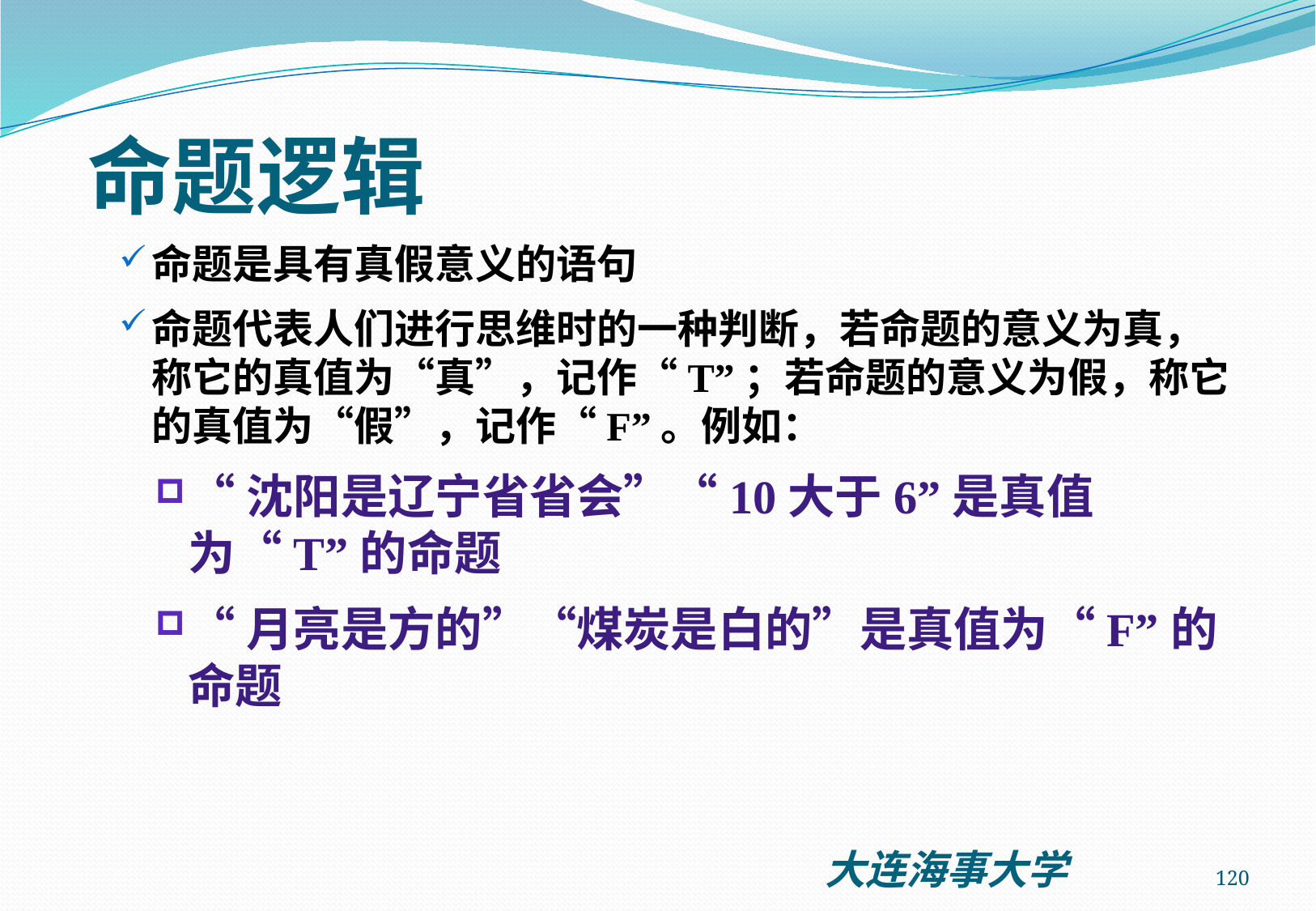

# 命题逻辑
命题是具有真假意义的语句
命题代表人们进行思维时的一种判断，若命题的意义为真，称它的真值为“真”，记作“T”；若命题的意义为假，称它的真值为“假”，记作“F”。例如：
“沈阳是辽宁省省会”“10大于6”是真值为“T”的命题
“月亮是方的”“煤炭是白的”是真值为“F”的命题
120